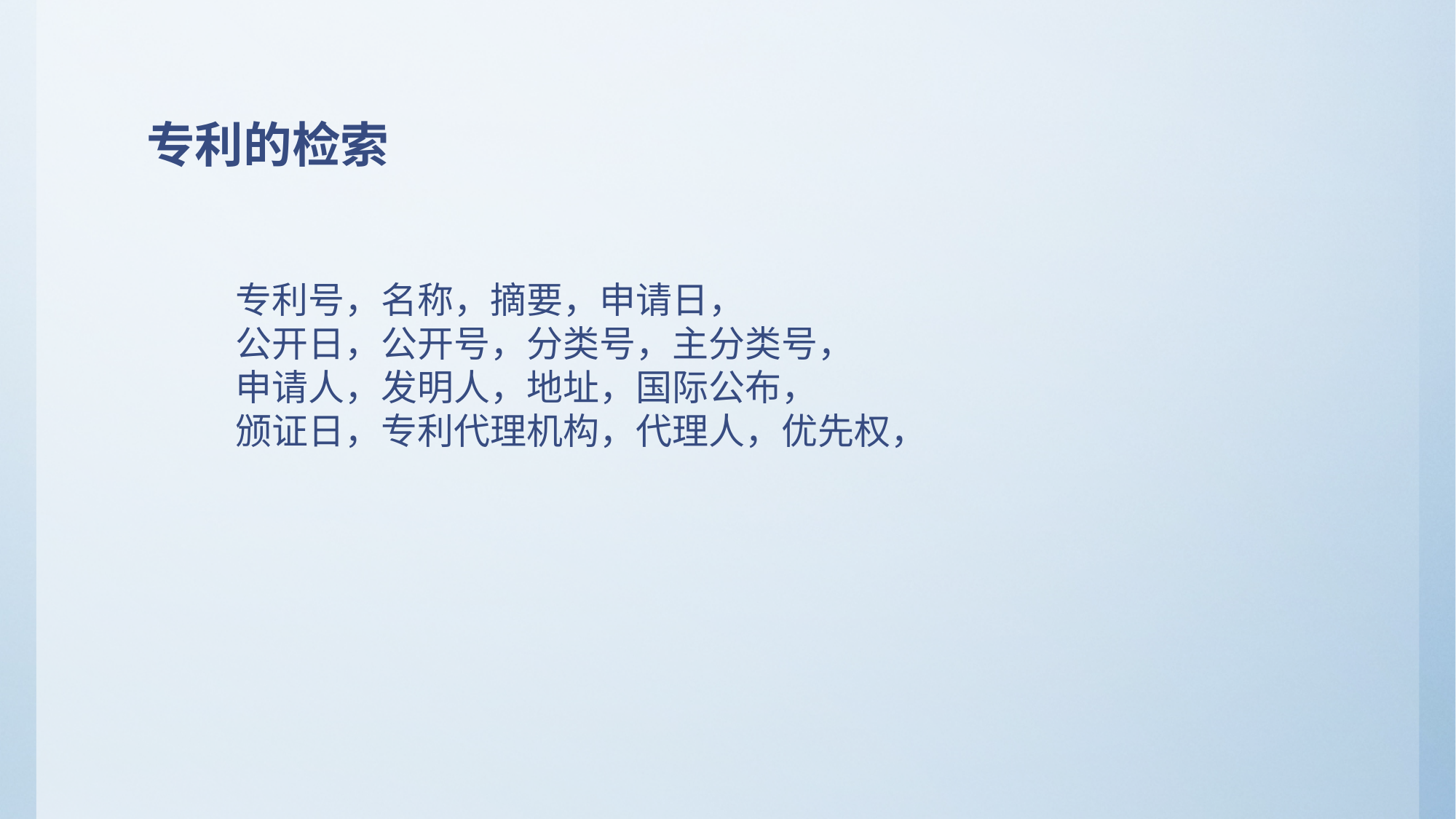

专利的检索
专利号，名称，摘要，申请日，
公开日，公开号，分类号，主分类号，
申请人，发明人，地址，国际公布，
颁证日，专利代理机构，代理人，优先权，